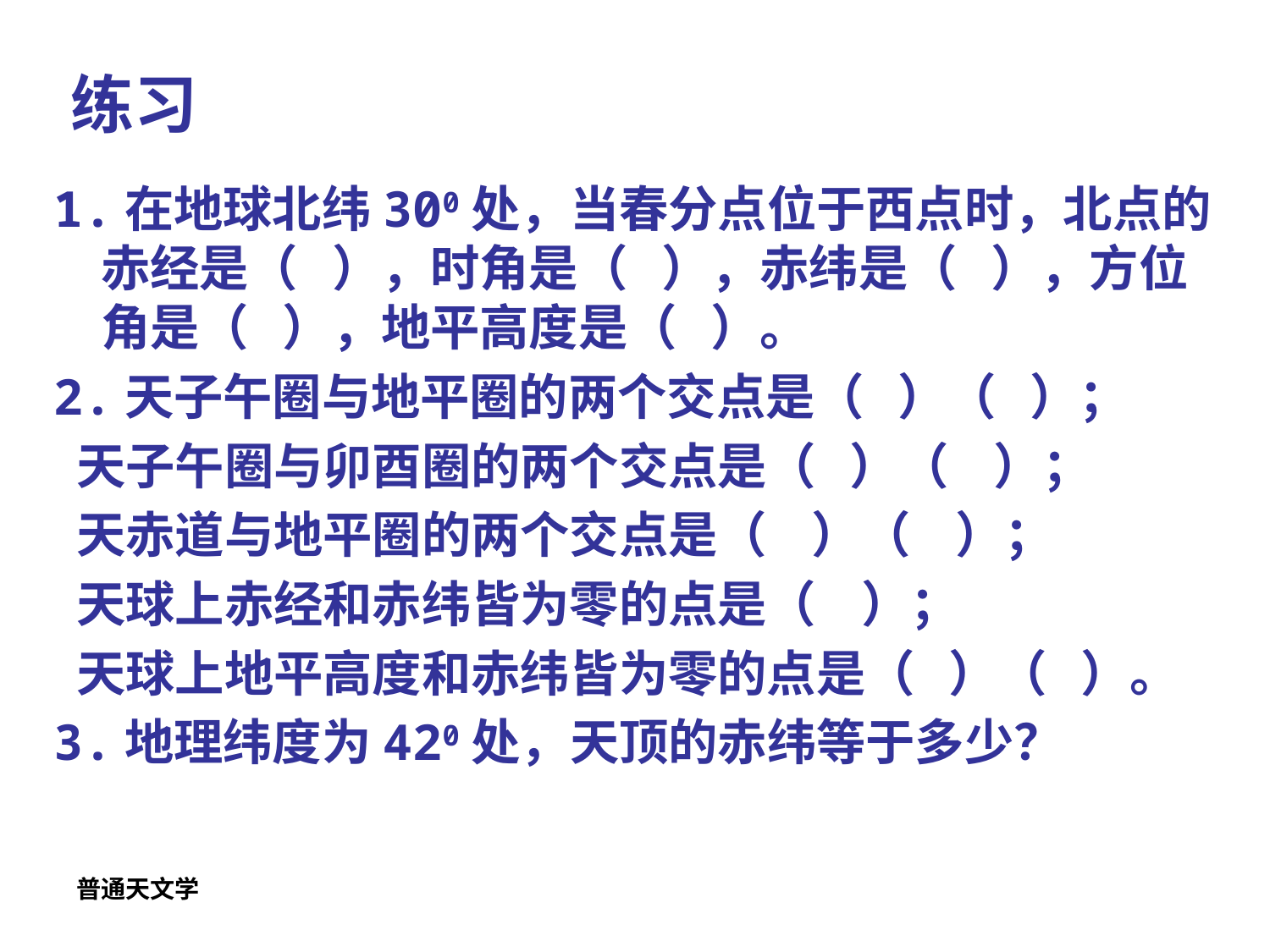

# 练习
1.在地球北纬300处，当春分点位于西点时，北点的赤经是（   ），时角是（   ），赤纬是（   ），方位角是（   ），地平高度是（   ）。
2.天子午圈与地平圈的两个交点是（   ）（   ）；
 天子午圈与卯酉圈的两个交点是（   ）（    ）；
 天赤道与地平圈的两个交点是（    ）（    ）；
 天球上赤经和赤纬皆为零的点是（    ）；
 天球上地平高度和赤纬皆为零的点是（   ）（   ）。
3.地理纬度为420处，天顶的赤纬等于多少？

普通天文学